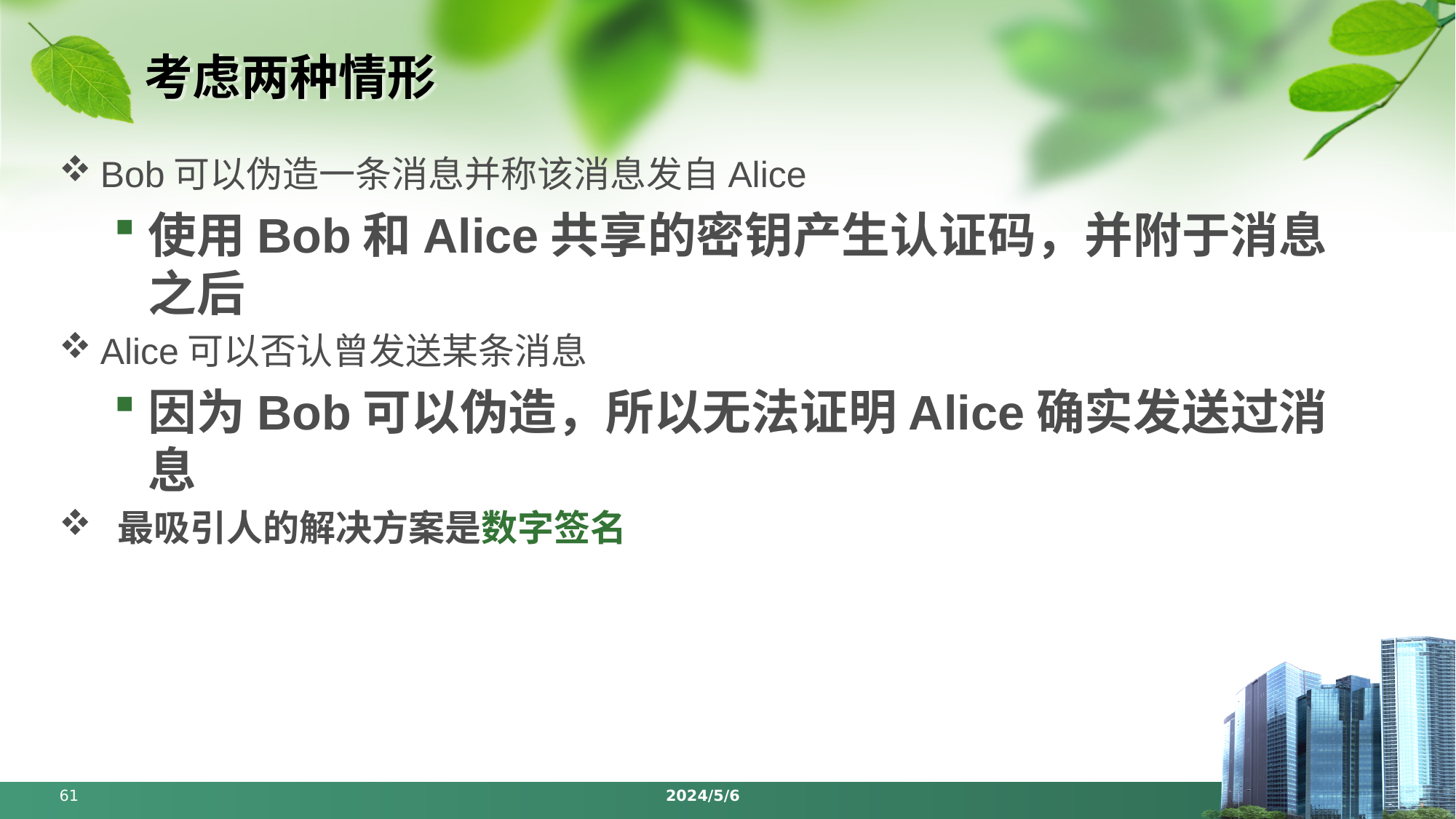

# 考虑两种情形
Bob可以伪造一条消息并称该消息发自Alice
使用Bob和Alice共享的密钥产生认证码，并附于消息之后
Alice可以否认曾发送某条消息
因为Bob可以伪造，所以无法证明Alice确实发送过消息
 最吸引人的解决方案是数字签名

61
2024/5/6